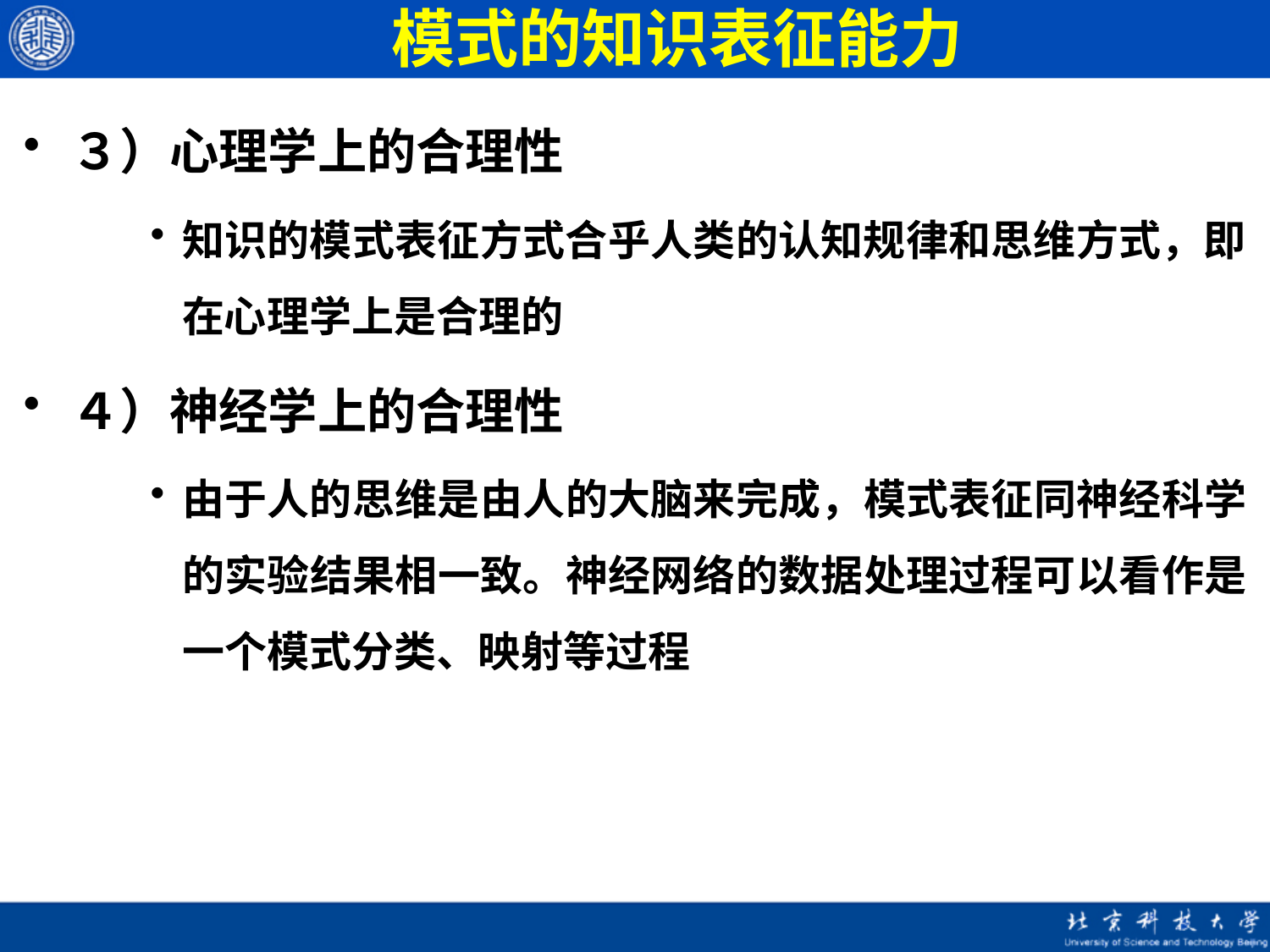

# 模式的知识表征能力
３）心理学上的合理性
知识的模式表征方式合乎人类的认知规律和思维方式，即在心理学上是合理的
４）神经学上的合理性
由于人的思维是由人的大脑来完成，模式表征同神经科学的实验结果相一致。神经网络的数据处理过程可以看作是一个模式分类、映射等过程